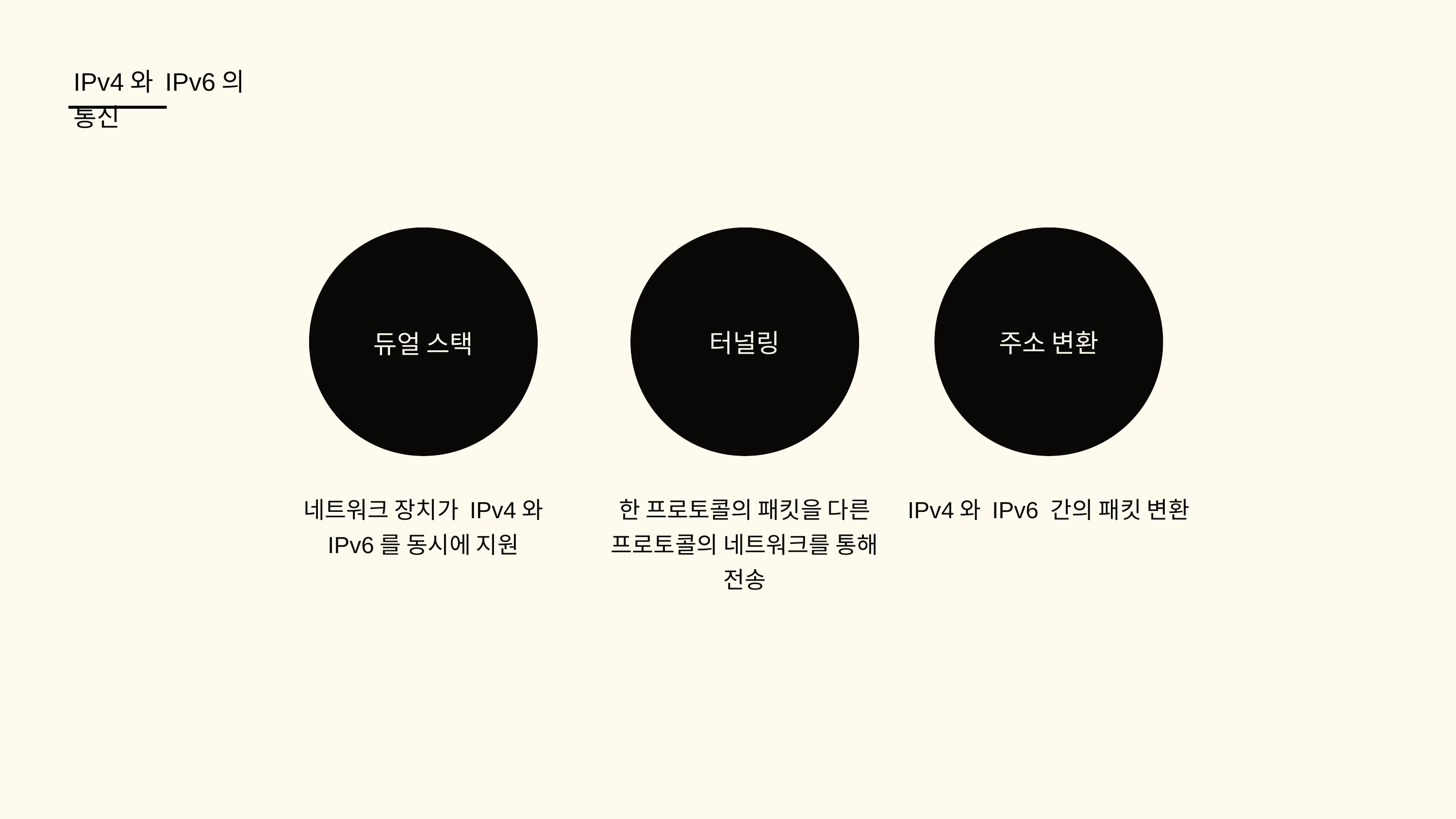

IPv4와 IPv6의 통신

터널링
주소 변환
듀얼 스택
네트워크 장치가 IPv4와 IPv6를 동시에 지원
한 프로토콜의 패킷을 다른 프로토콜의 네트워크를 통해 전송
IPv4와 IPv6 간의 패킷 변환